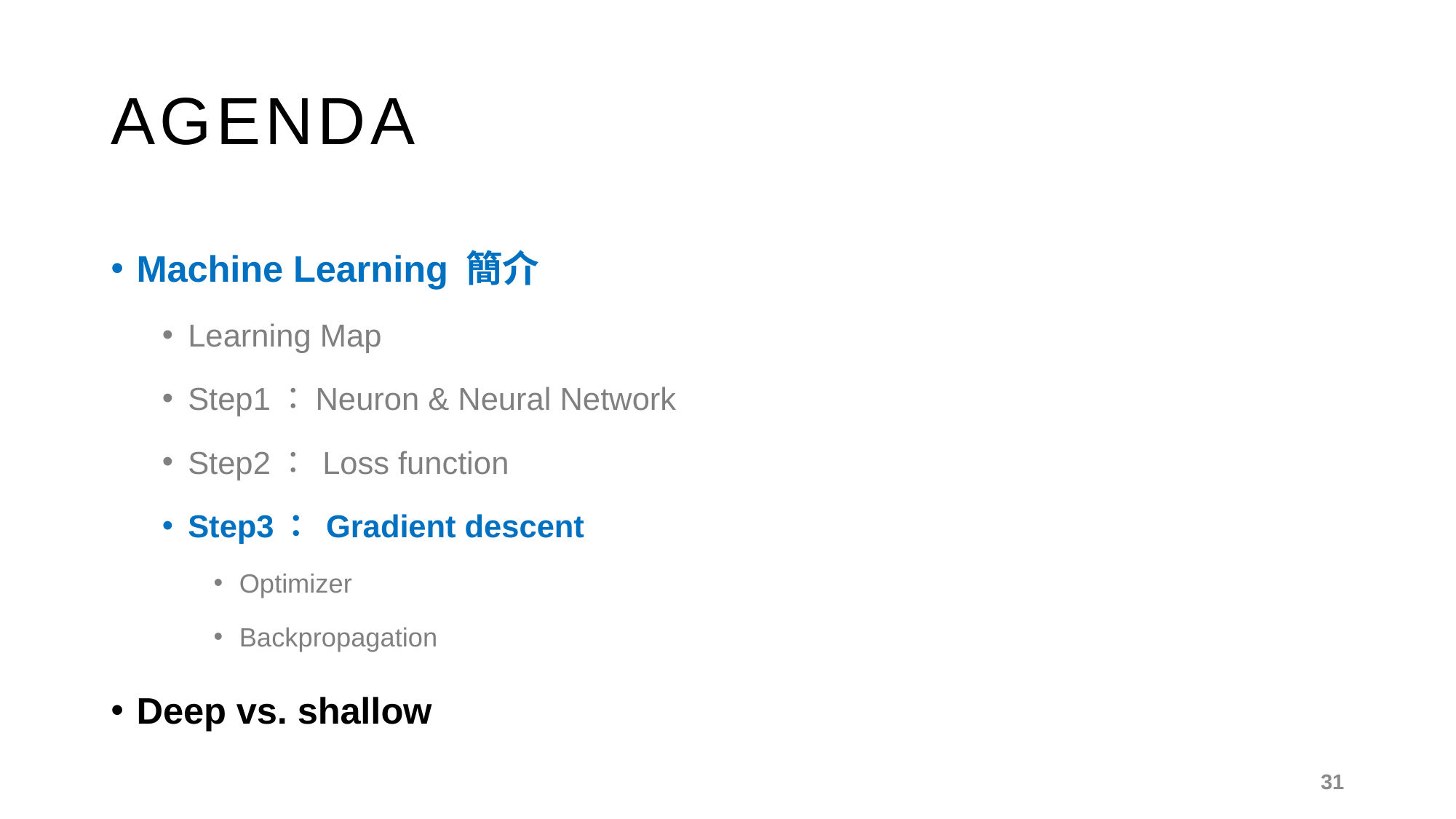

# AGENDA
Machine Learning 簡介
Learning Map
Step1：Neuron & Neural Network
Step2： Loss function
Step3： Gradient descent
Optimizer
Backpropagation
Deep vs. shallow
31